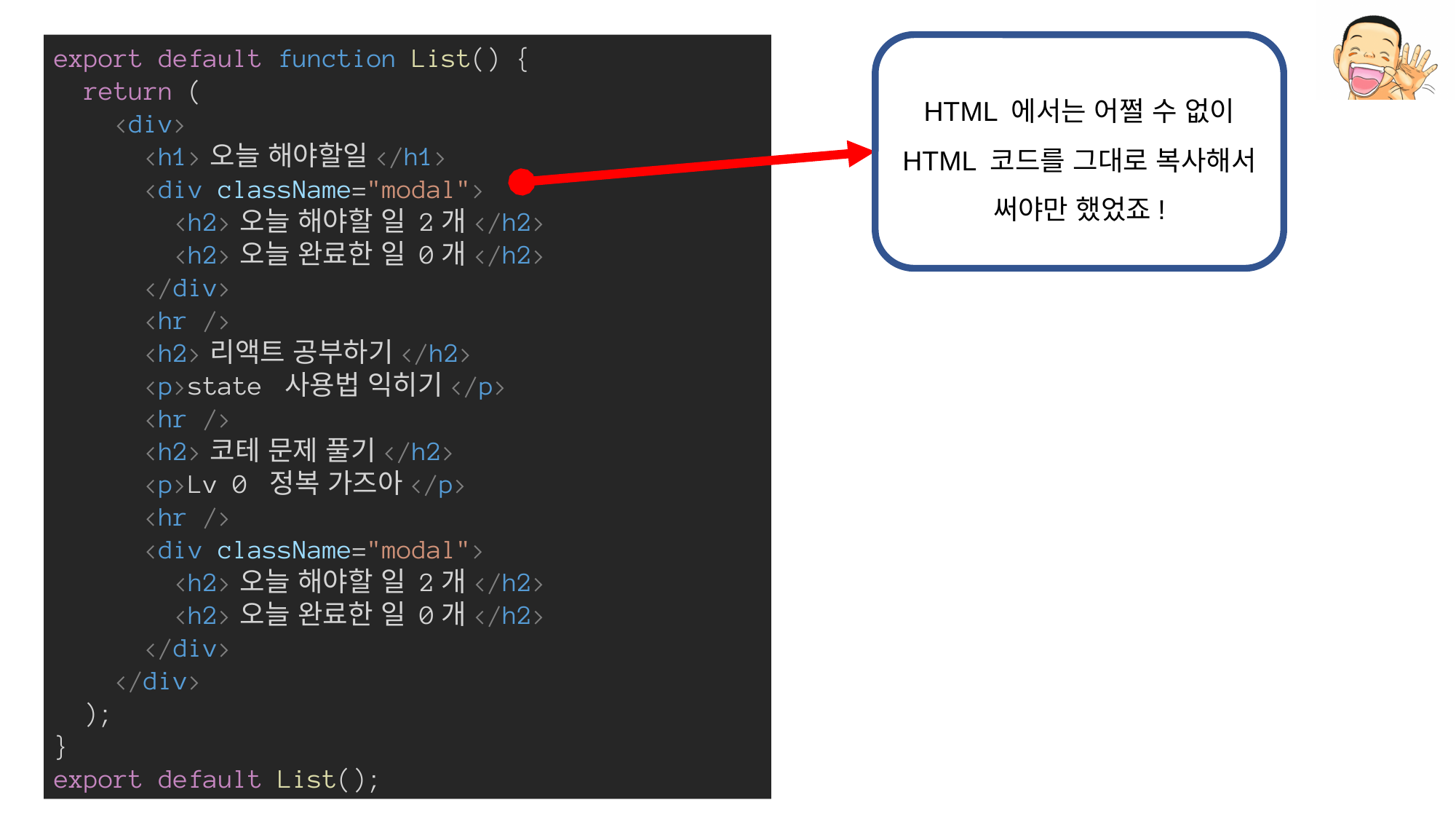

export default function List() {
  return (
    <div>
      <h1>오늘 해야할일</h1>
      <div className="modal">
        <h2>오늘 해야할 일 2개</h2>
        <h2>오늘 완료한 일 0개</h2>
      </div>
      <hr />
      <h2>리액트 공부하기</h2>
      <p>state 사용법 익히기</p>
      <hr />
      <h2>코테 문제 풀기</h2>
      <p>Lv 0 정복 가즈아</p>
      <hr />
      <div className="modal">
        <h2>오늘 해야할 일 2개</h2>
        <h2>오늘 완료한 일 0개</h2>
      </div>
    </div>
  );
}
export default List();
HTML 에서는 어쩔 수 없이
HTML 코드를 그대로 복사해서
써야만 했었죠!